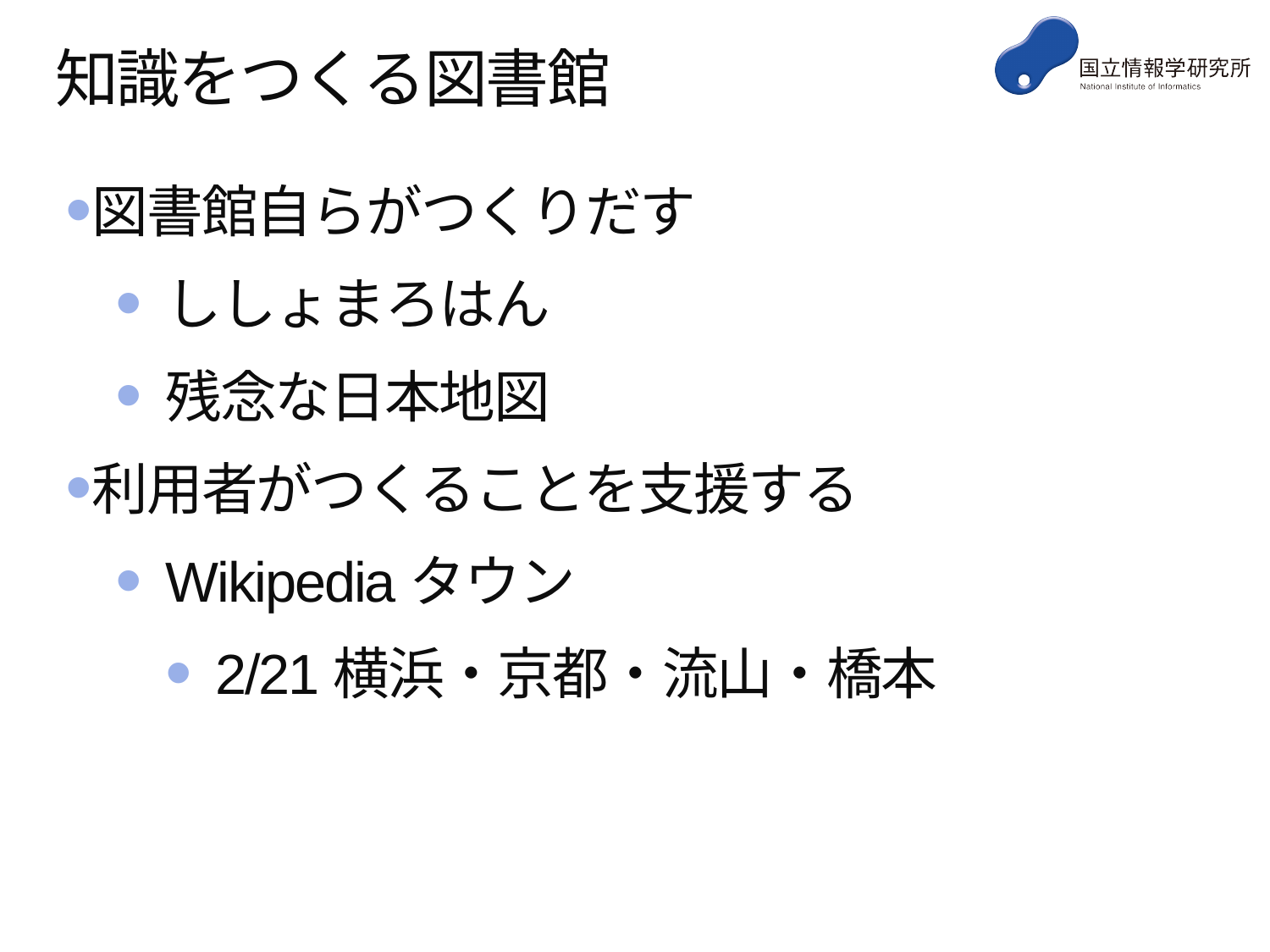

# 知識をつくる図書館
図書館自らがつくりだす
ししょまろはん
残念な日本地図
利用者がつくることを支援する
Wikipediaタウン
2/21横浜・京都・流山・橋本